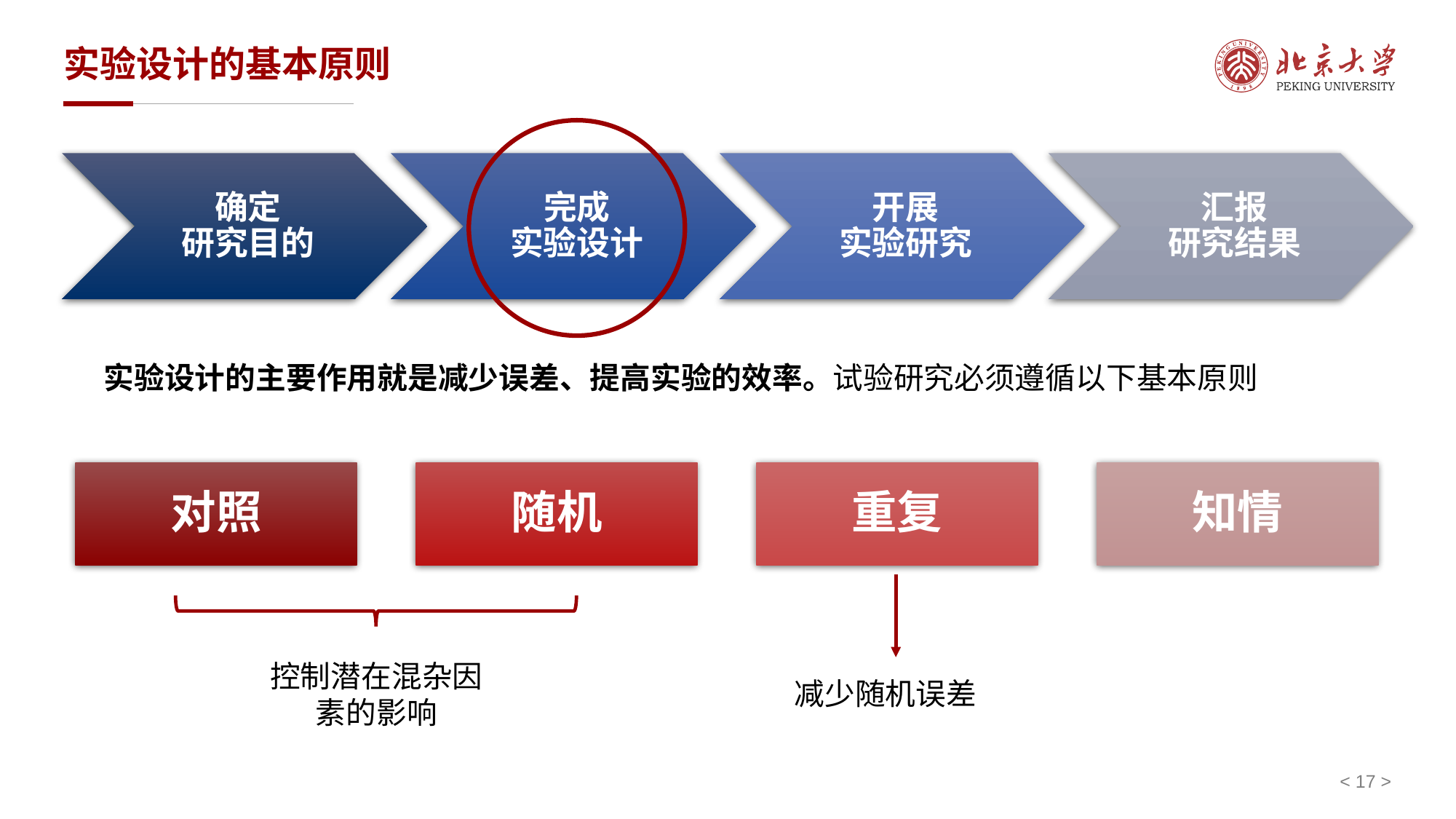

# 实验设计的基本原则
确定
研究目的
完成
实验设计
开展
实验研究
汇报
研究结果

实验设计的主要作用就是减少误差、提高实验的效率。试验研究必须遵循以下基本原则
对照
随机
重复
知情

控制潜在混杂因素的影响
减少随机误差
< 17 >